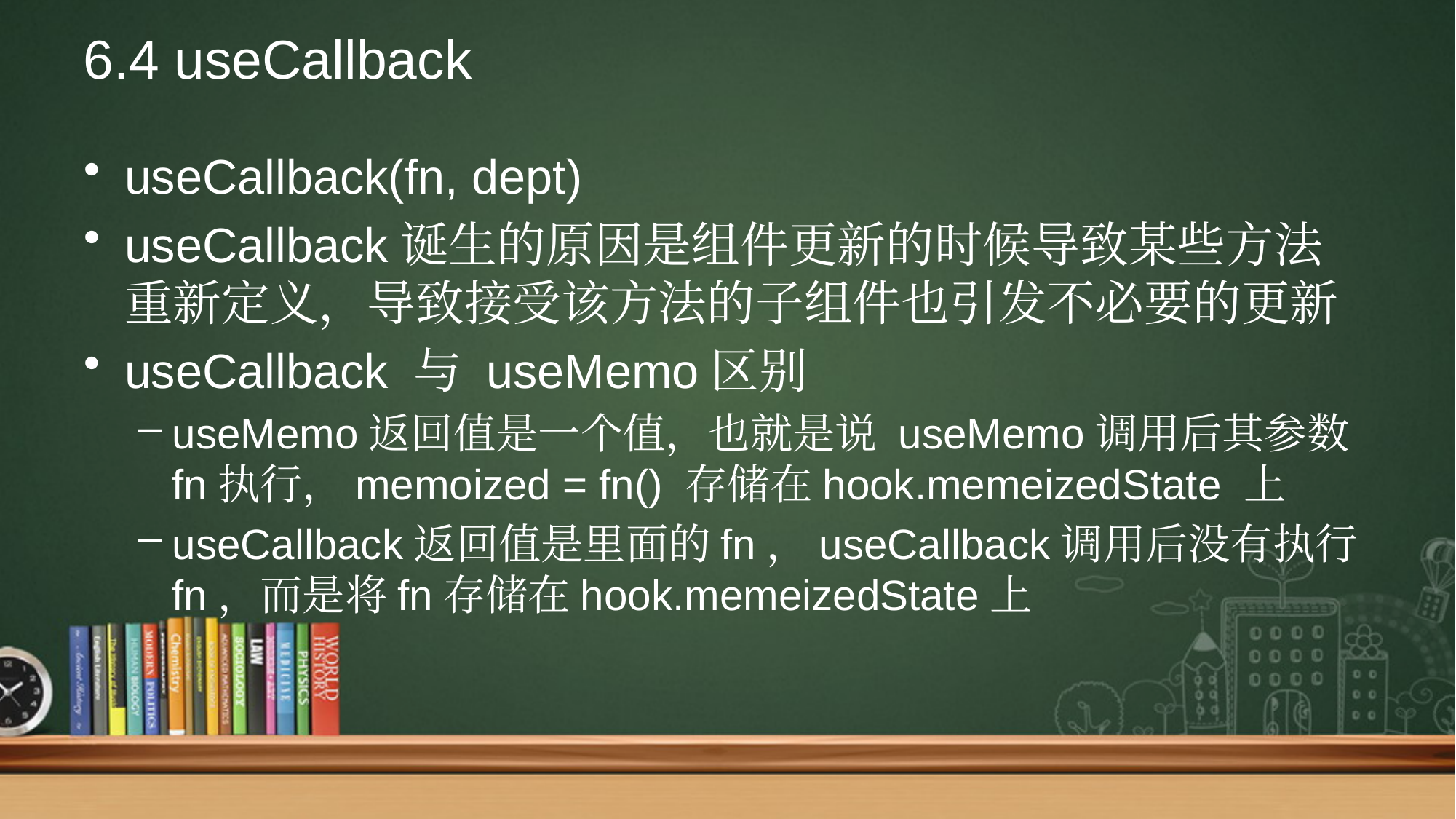

# 6.4 useCallback
useCallback(fn, dept)
useCallback诞生的原因是组件更新的时候导致某些方法重新定义，导致接受该方法的子组件也引发不必要的更新
useCallback 与 useMemo区别
useMemo返回值是一个值，也就是说 useMemo调用后其参数fn执行，memoized = fn() 存储在hook.memeizedState 上
useCallback返回值是里面的fn，useCallback调用后没有执行fn，而是将fn存储在hook.memeizedState上